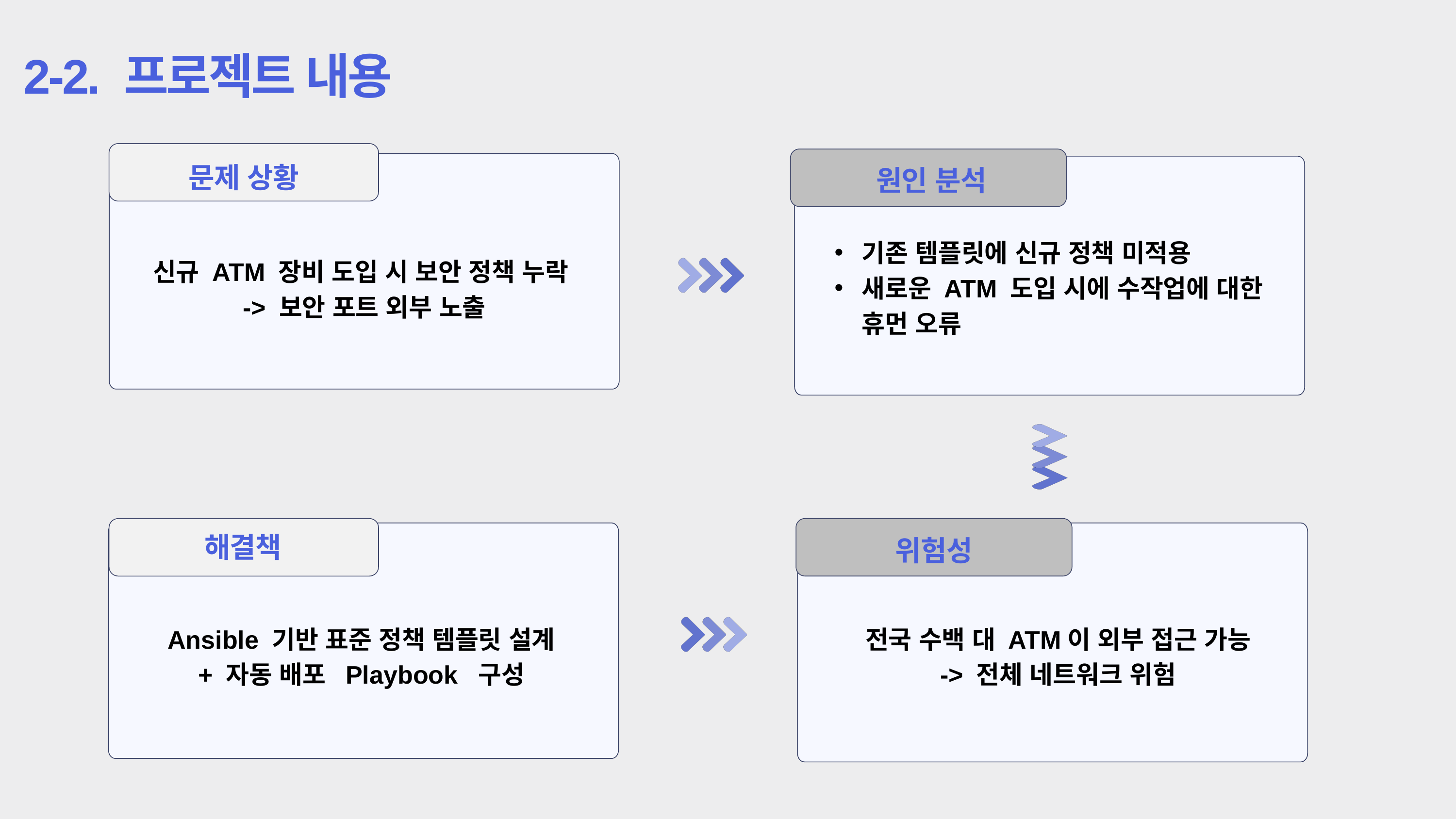

2-2. 프로젝트 내용

문제 상황
원인 분석
기존 템플릿에 신규 정책 미적용
새로운 ATM 도입 시에 수작업에 대한 휴먼 오류

신규 ATM 장비 도입 시 보안 정책 누락
-> 보안 포트 외부 노출

해결책
위험성

Ansible 기반 표준 정책 템플릿 설계
+ 자동 배포  Playbook  구성
전국 수백 대 ATM이 외부 접근 가능
-> 전체 네트워크 위험